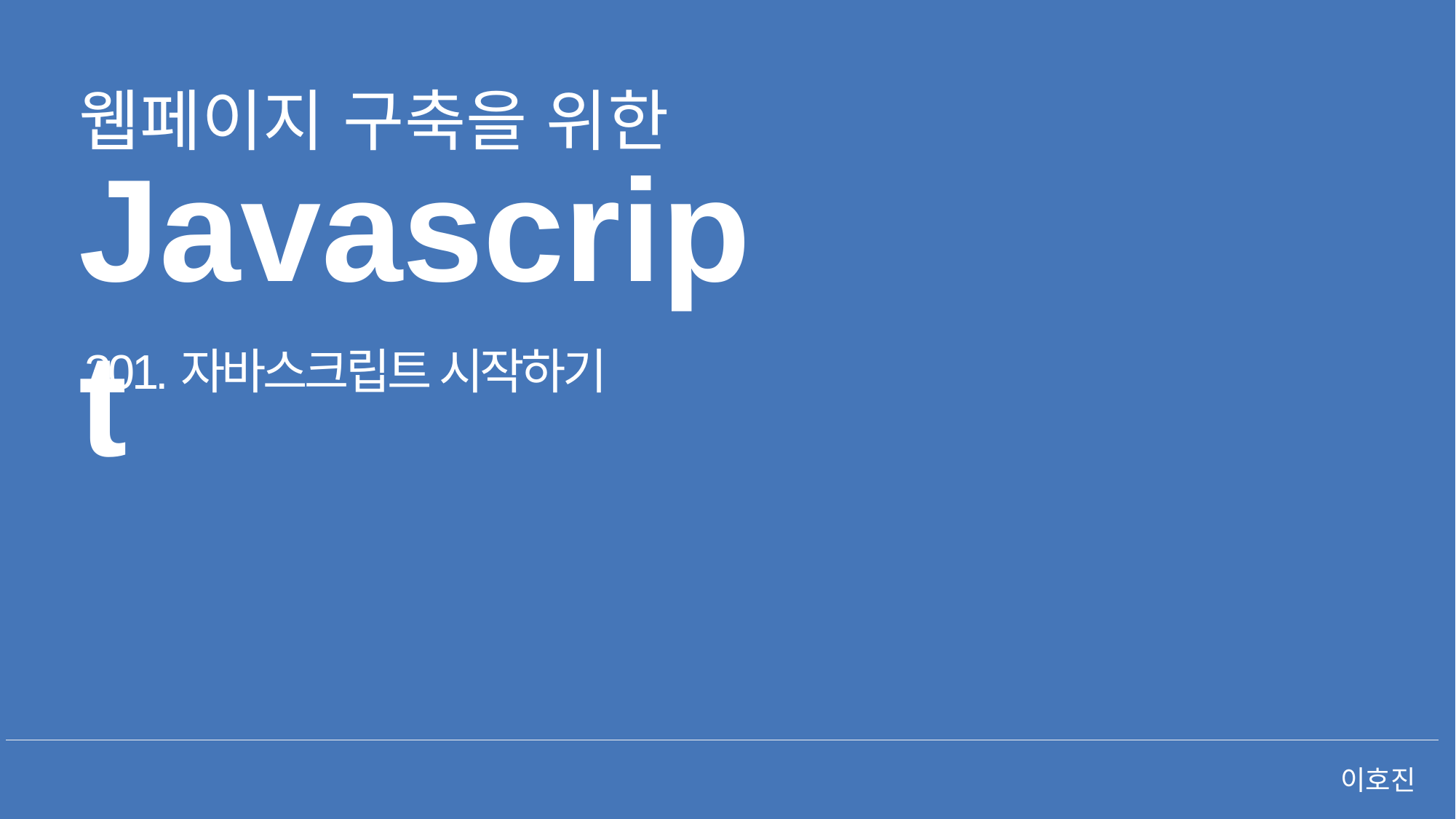

웹페이지 구축을 위한
Javascript
301.자바스크립트 시작하기
이호진